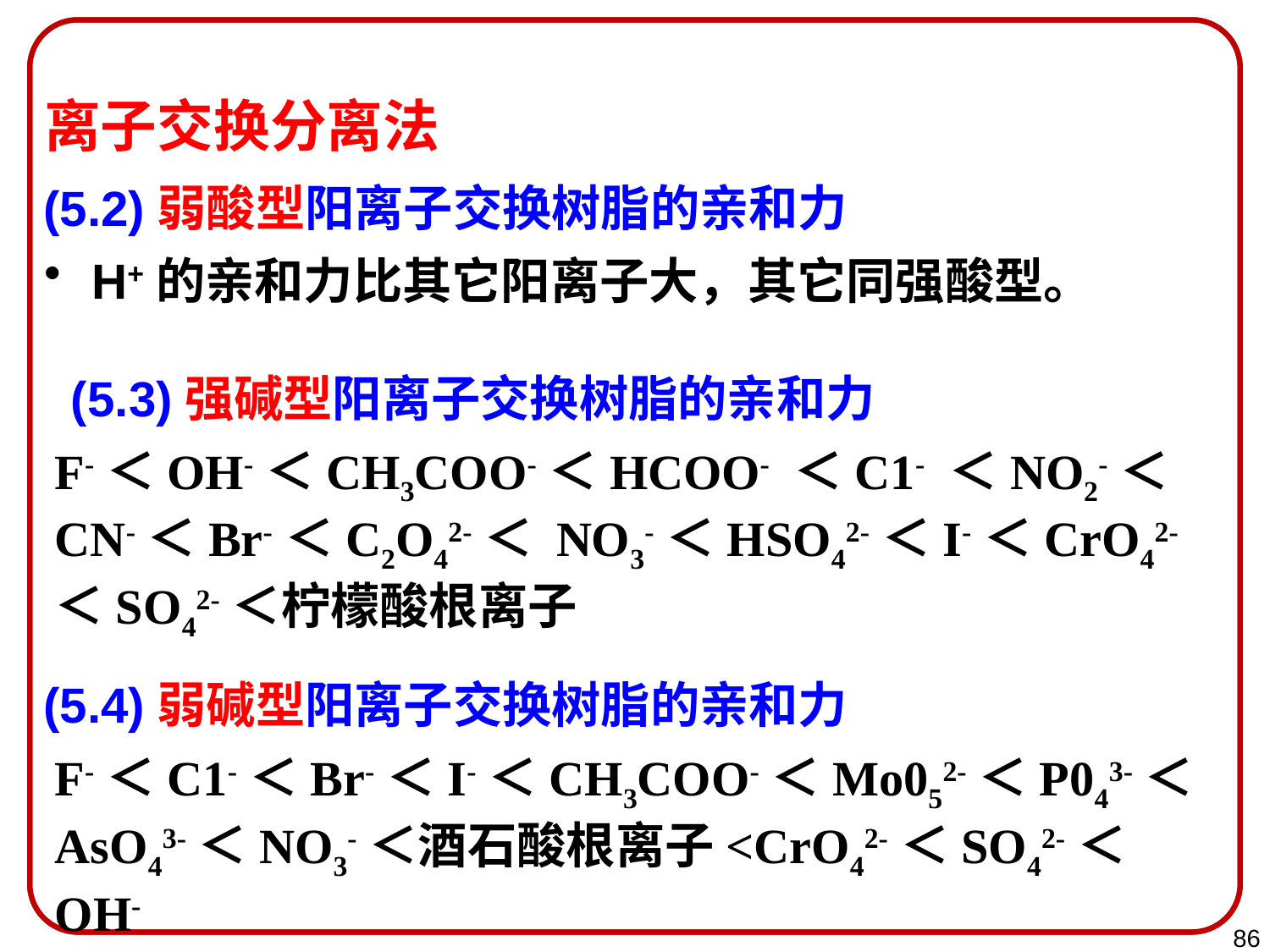

离子交换分离法
(5.2)弱酸型阳离子交换树脂的亲和力
H+的亲和力比其它阳离子大，其它同强酸型。
  (5.3)强碱型阳离子交换树脂的亲和力
F-＜OH-＜CH3COO-＜HCOO- ＜C1- ＜NO2-＜CN-＜Br-＜C2O42-＜ NO3-＜HSO42-＜I-＜CrO42-＜SO42-＜柠檬酸根离子
(5.4)弱碱型阳离子交换树脂的亲和力
F-＜C1-＜Br-＜I-＜CH3COO-＜Mo052-＜P043-＜AsO43-＜NO3-＜酒石酸根离子<CrO42-＜SO42-＜OH-
86